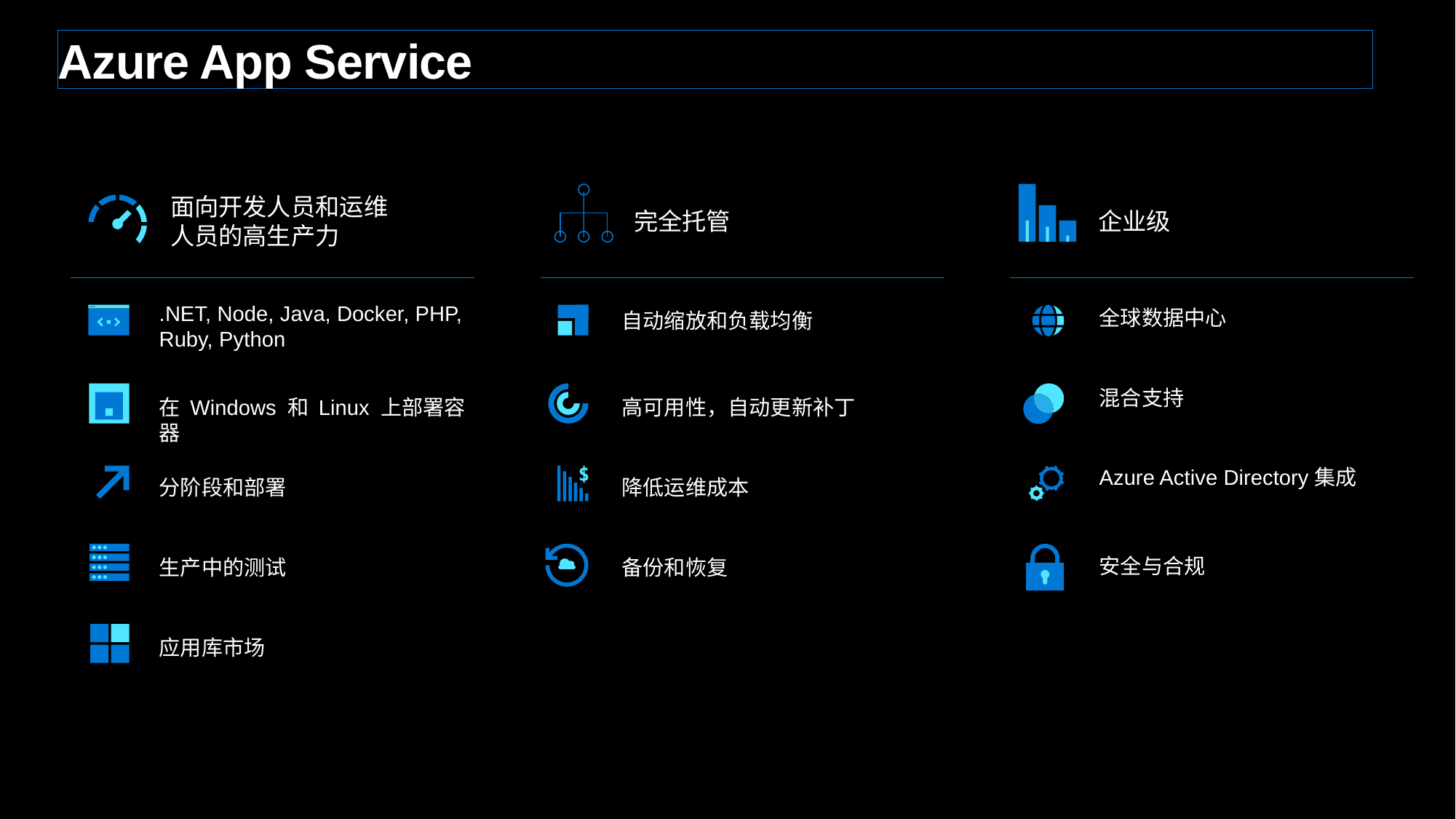

Azure App Service

面向开发人员和运维人员的高生产力

完全托管
企业级
.NET, Node, Java, Docker, PHP, Ruby, Python
全球数据中心
自动缩放和负载均衡

混合支持

在 Windows 和 Linux 上部署容器
高可用性，自动更新补丁
Azure Active Directory集成

分阶段和部署
降低运维成本

安全与合规
生产中的测试
备份和恢复

应用库市场